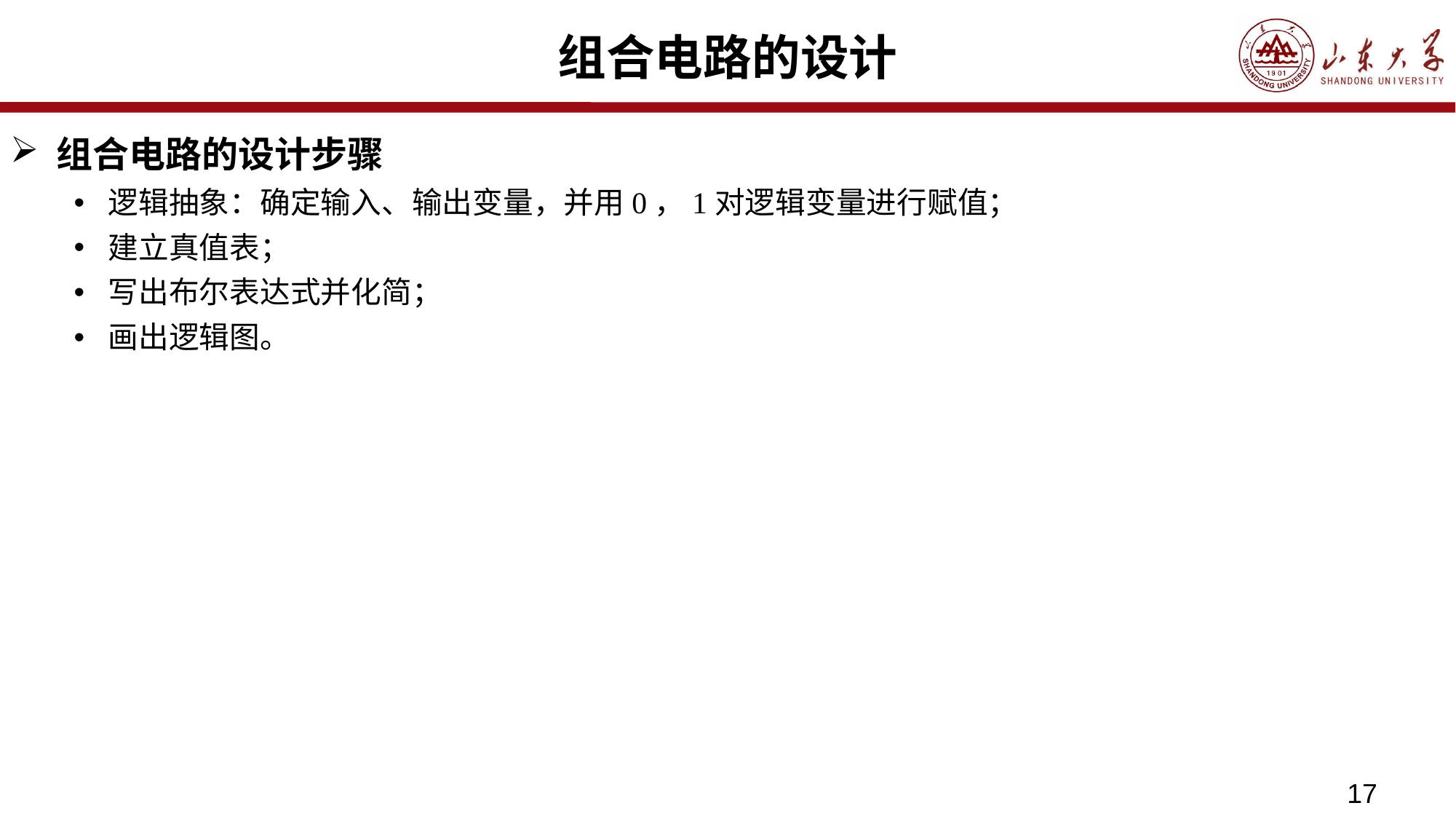

# 组合电路的设计
组合电路的设计步骤
逻辑抽象：确定输入、输出变量，并用0，1对逻辑变量进行赋值；
建立真值表；
写出布尔表达式并化简；
画出逻辑图。

17